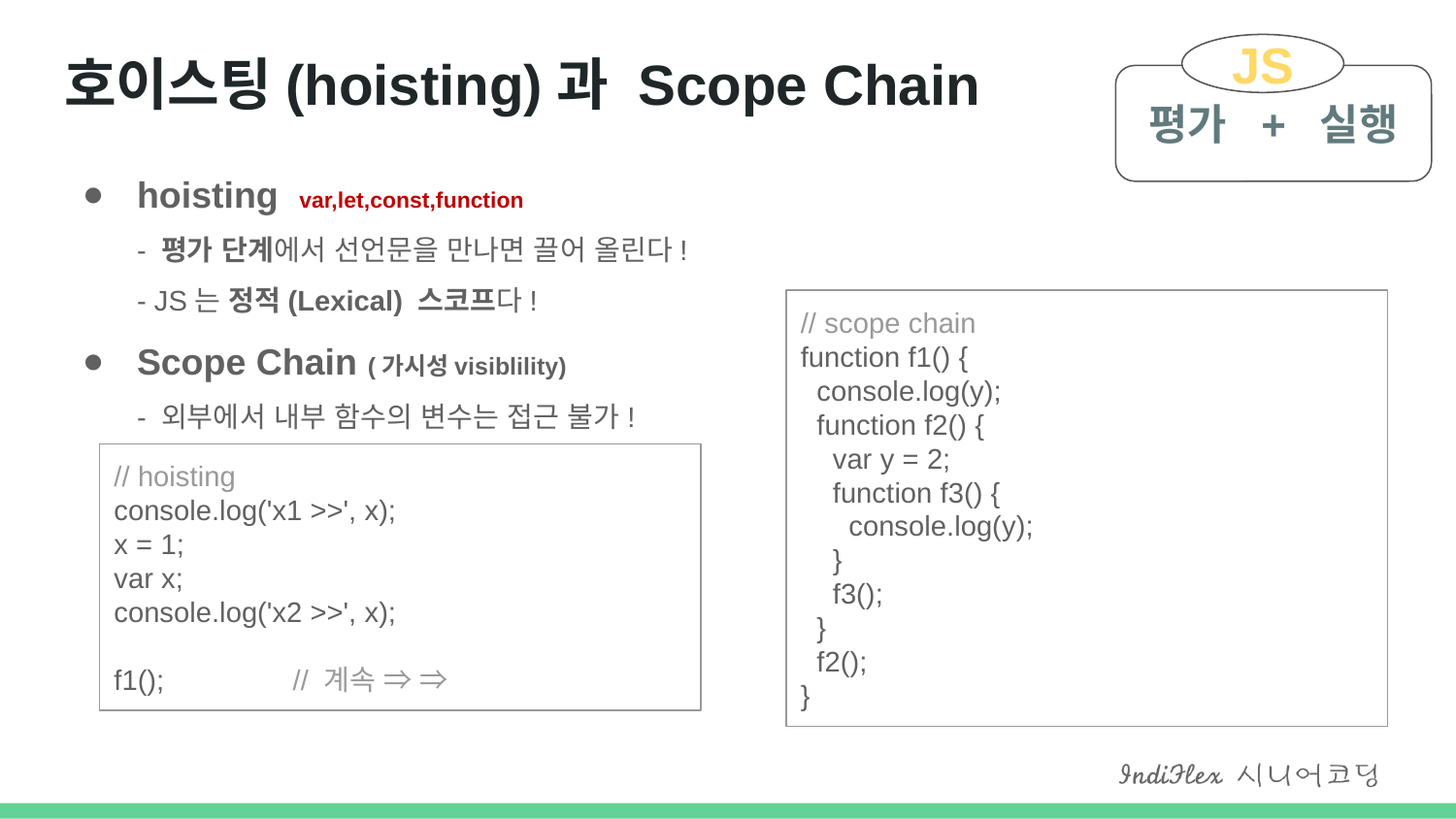

JS
평가  +  실행
# 호이스팅(hoisting)과 Scope Chain
hoisting  var,let,const,function
- 평가 단계에서 선언문을 만나면 끌어 올린다!
- JS는 정적(Lexical) 스코프다!
Scope Chain (가시성visiblility)
- 외부에서 내부 함수의 변수는 접근 불가!
// scope chain
function f1() {
  console.log(y);
  function f2() {
    var y = 2;
    function f3() {
      console.log(y);
    }
    f3();
  }
  f2();
}
// hoisting
console.log('x1 >>', x);
x = 1;
var x;
console.log('x2 >>', x);

f1();                // 계속 ⇒ ⇒